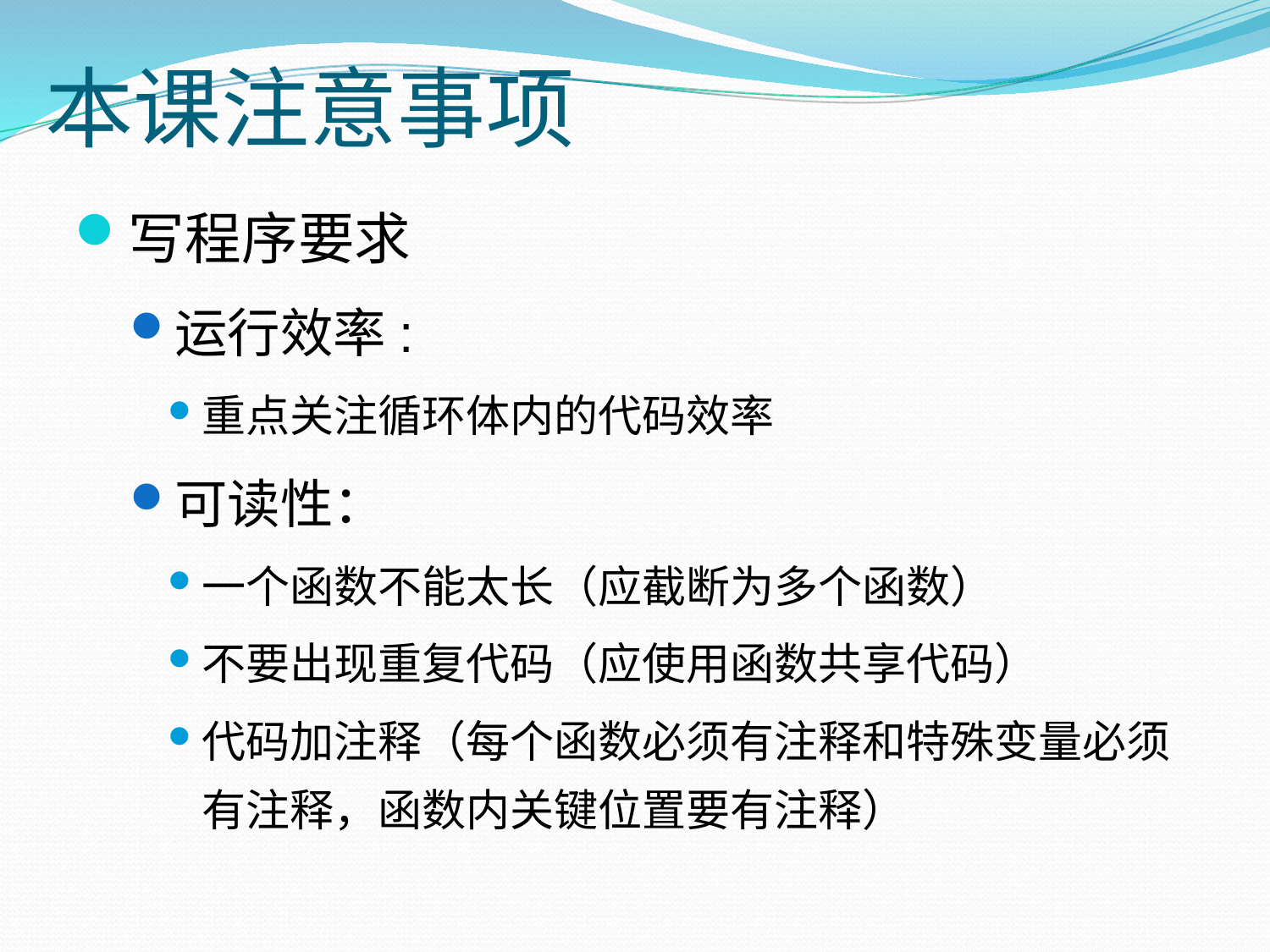

# 本课注意事项
写程序要求
运行效率:
重点关注循环体内的代码效率
可读性：
一个函数不能太长（应截断为多个函数）
不要出现重复代码（应使用函数共享代码）
代码加注释（每个函数必须有注释和特殊变量必须有注释，函数内关键位置要有注释）